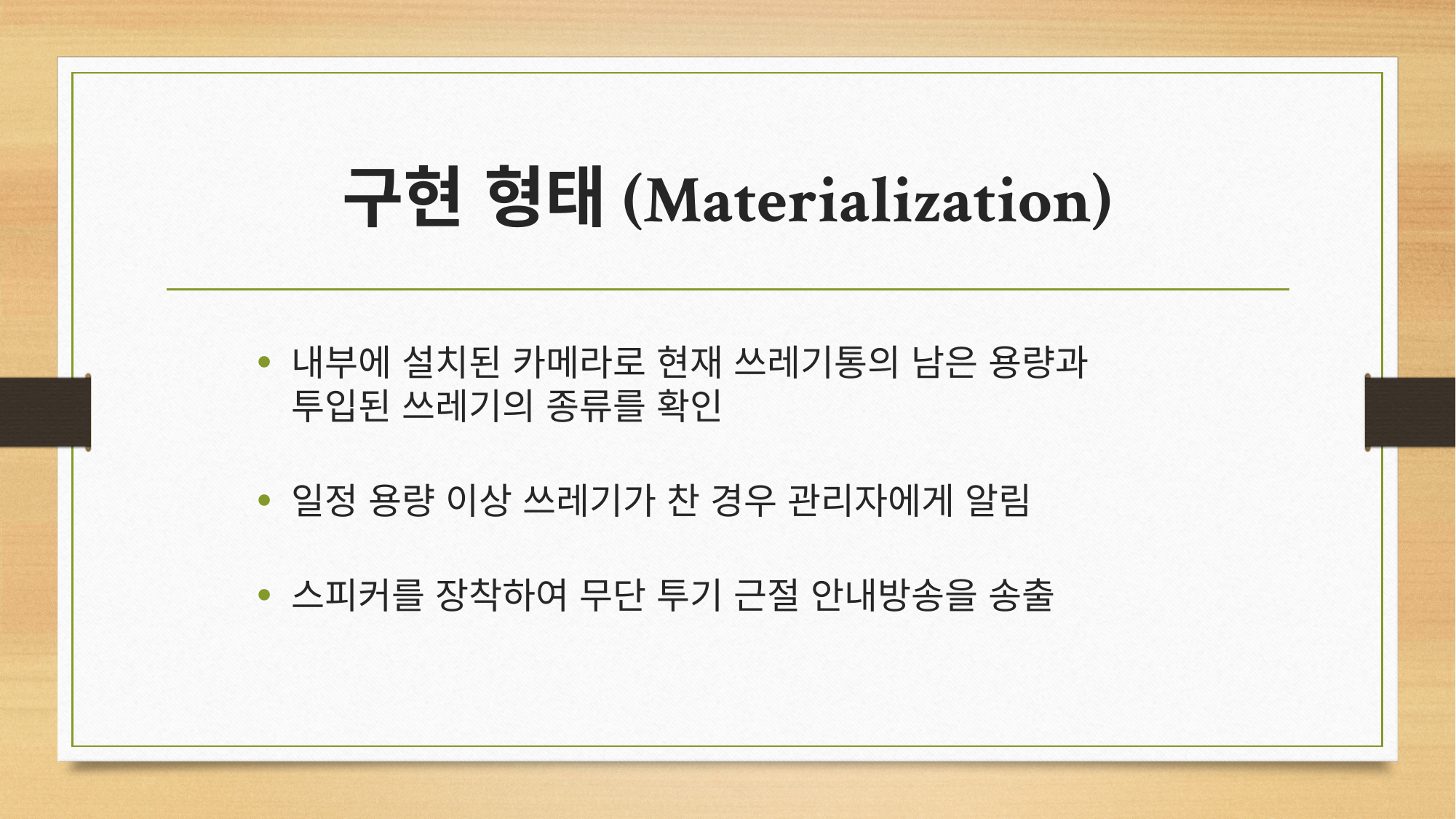

# 구현 형태(Materialization)
내부에 설치된 카메라로 현재 쓰레기통의 남은 용량과
투입된 쓰레기의 종류를 확인

일정 용량 이상 쓰레기가 찬 경우 관리자에게 알림

스피커를 장착하여 무단 투기 근절 안내방송을 송출